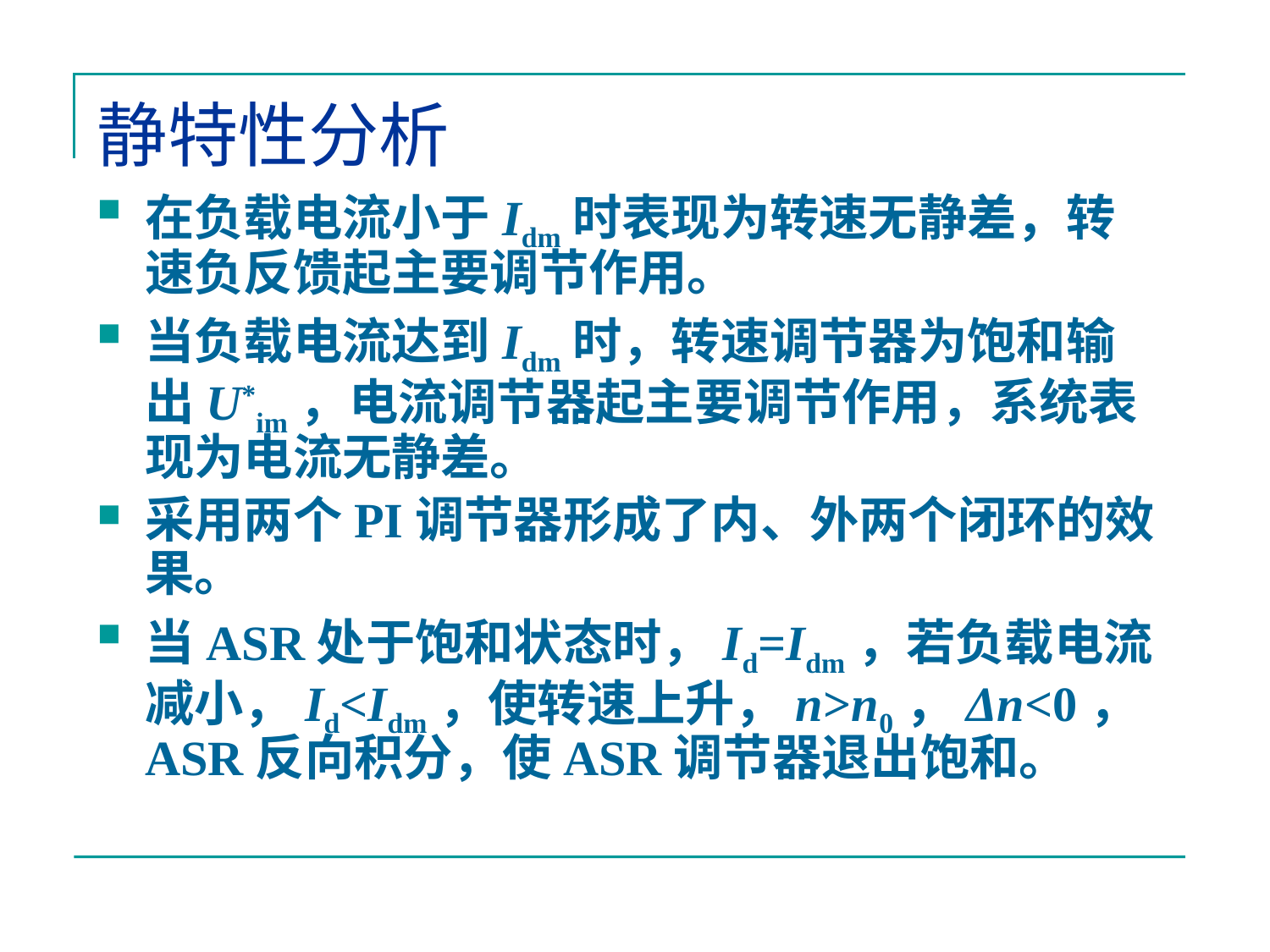

# 静特性分析
在负载电流小于Idm时表现为转速无静差，转速负反馈起主要调节作用。
当负载电流达到Idm时，转速调节器为饱和输出U*im，电流调节器起主要调节作用，系统表现为电流无静差。
采用两个PI调节器形成了内、外两个闭环的效果。
当ASR处于饱和状态时，Id=Idm，若负载电流减小，Id<Idm，使转速上升，n>n0，Δn<0，ASR反向积分，使ASR调节器退出饱和。